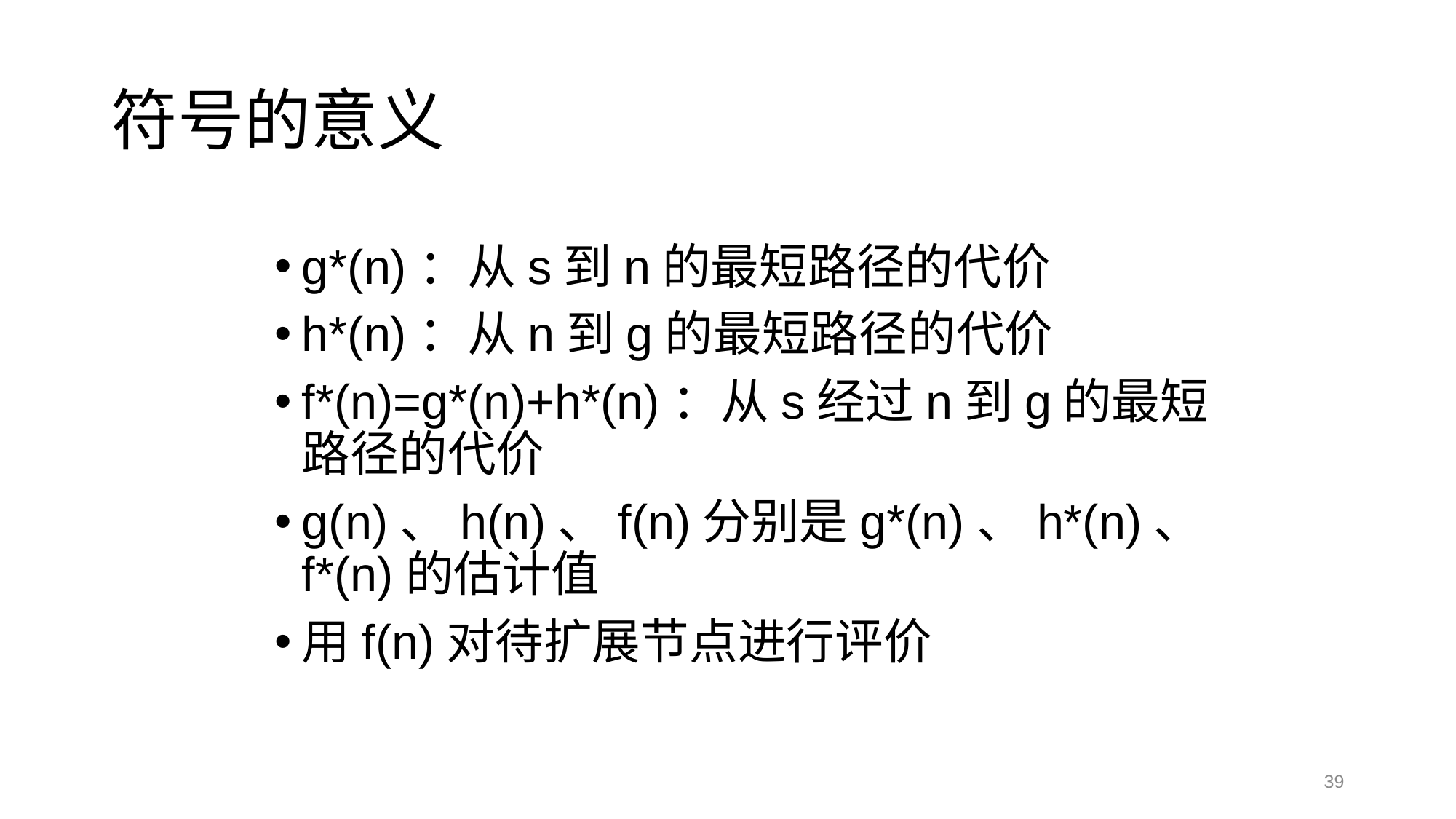

# 符号的意义
g*(n)：从s到n的最短路径的代价
h*(n)：从n到g的最短路径的代价
f*(n)=g*(n)+h*(n)：从s经过n到g的最短路径的代价
g(n)、h(n)、f(n)分别是g*(n)、h*(n)、f*(n)的估计值
用f(n)对待扩展节点进行评价
39